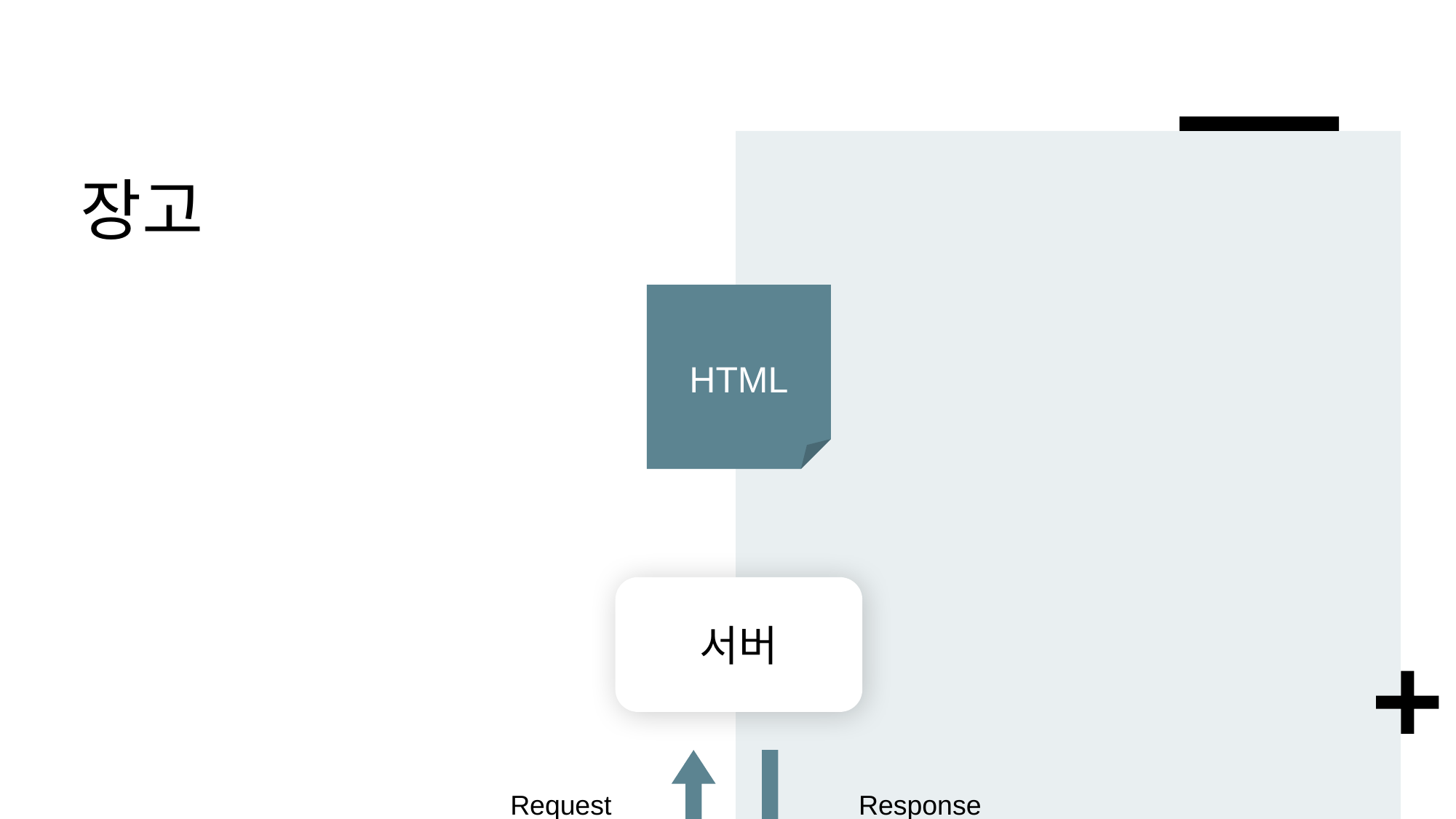

# 장고

HTML
서버
Request
Response

브라우저